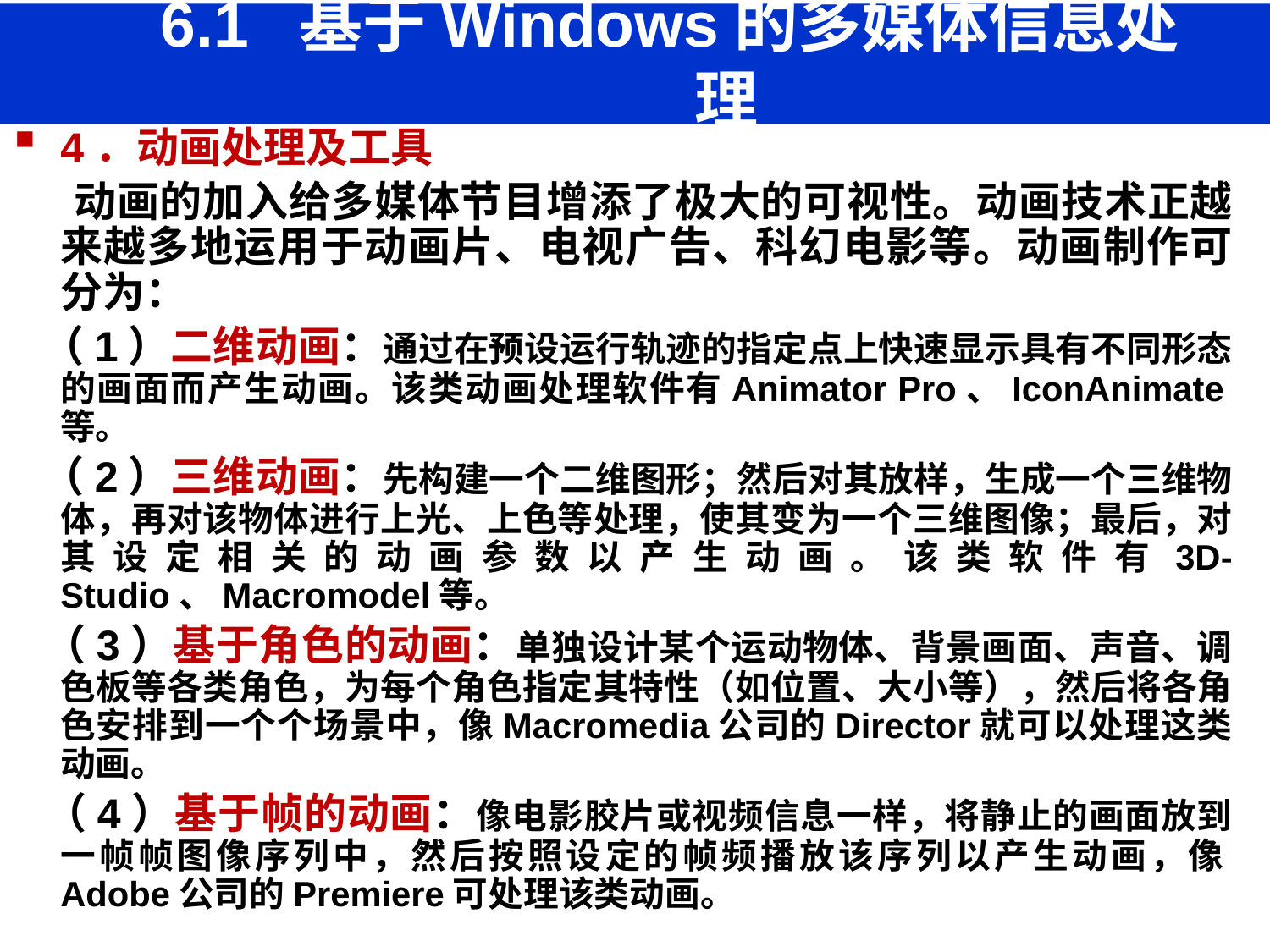

# 6.1  基于Windows的多媒体信息处理
4．动画处理及工具
     动画的加入给多媒体节目增添了极大的可视性。动画技术正越来越多地运用于动画片、电视广告、科幻电影等。动画制作可分为：
  （1）二维动画：通过在预设运行轨迹的指定点上快速显示具有不同形态的画面而产生动画。该类动画处理软件有Animator Pro、IconAnimate等。
  （2）三维动画：先构建一个二维图形；然后对其放样，生成一个三维物体，再对该物体进行上光、上色等处理，使其变为一个三维图像；最后，对其设定相关的动画参数以产生动画。该类软件有3D-Studio、Macromodel等。
  （3）基于角色的动画：单独设计某个运动物体、背景画面、声音、调色板等各类角色，为每个角色指定其特性（如位置、大小等），然后将各角色安排到一个个场景中，像Macromedia公司的Director就可以处理这类动画。
  （4）基于帧的动画：像电影胶片或视频信息一样，将静止的画面放到一帧帧图像序列中，然后按照设定的帧频播放该序列以产生动画，像Adobe公司的Premiere可处理该类动画。